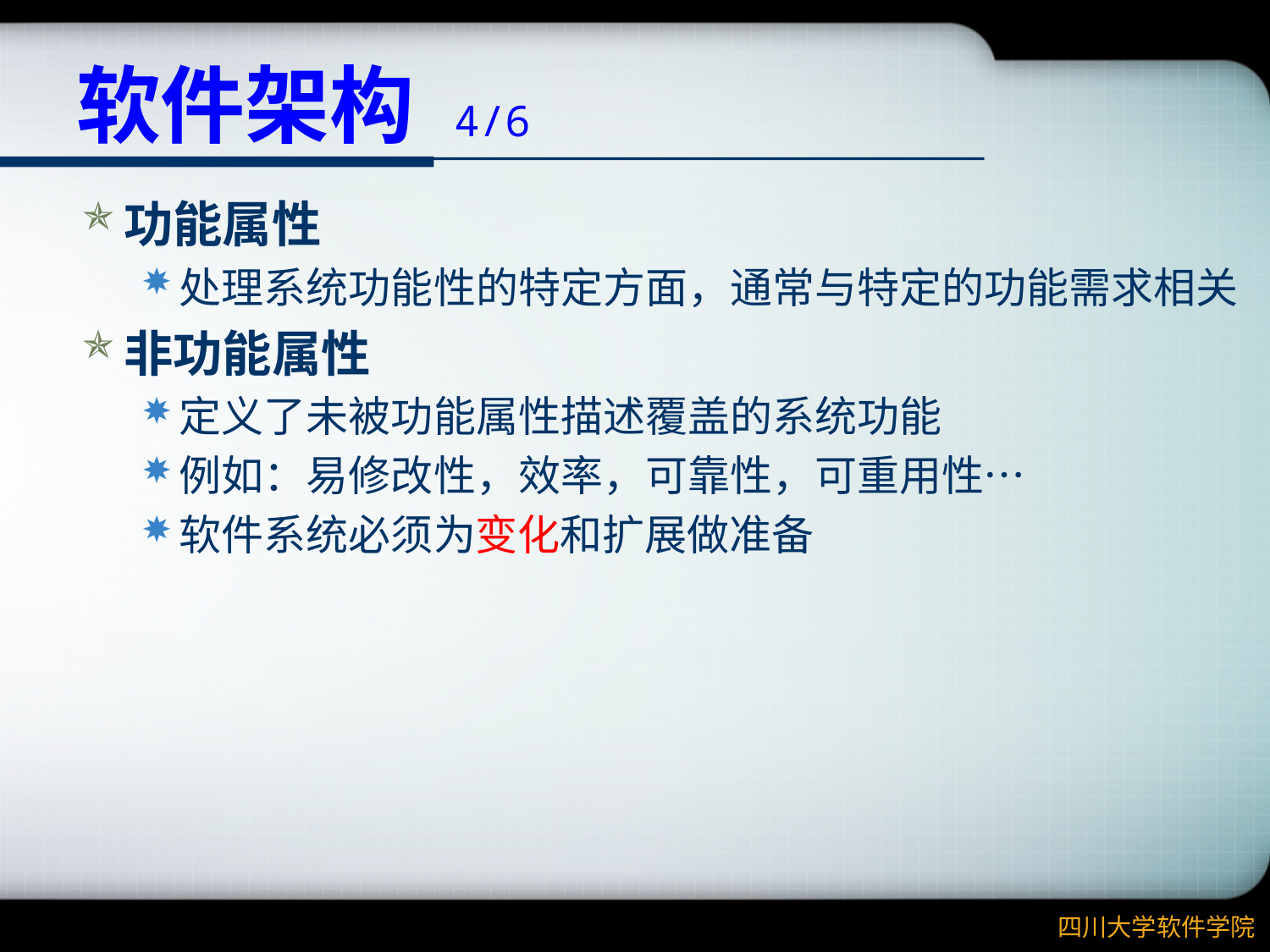

# 软件架构 4/6
功能属性
处理系统功能性的特定方面，通常与特定的功能需求相关
非功能属性
定义了未被功能属性描述覆盖的系统功能
例如：易修改性，效率，可靠性，可重用性…
软件系统必须为变化和扩展做准备